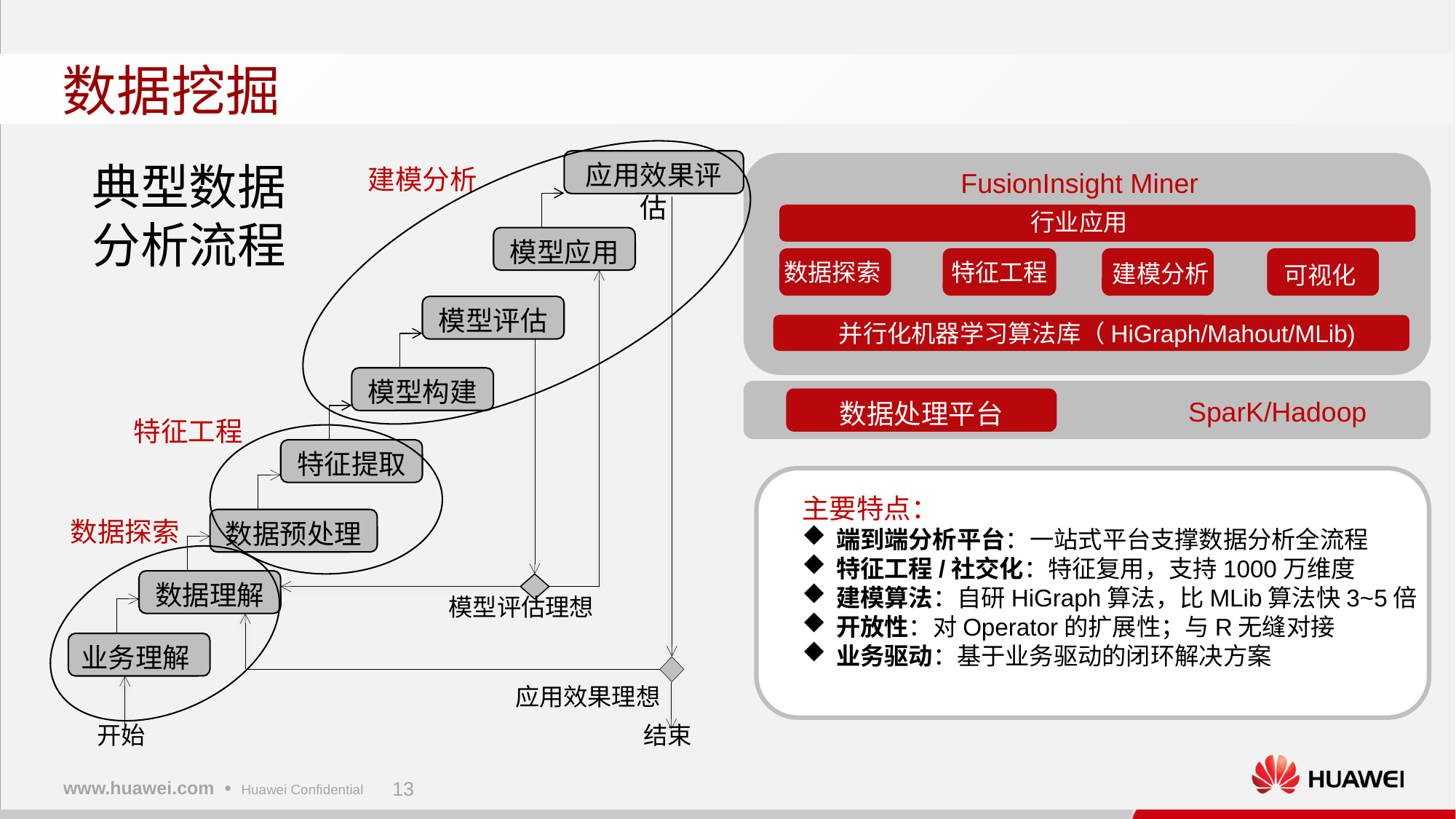

# 数据挖掘

应用效果评估
模型应用
模型评估
模型构建
特征提取
数据预处理
数据理解
业务理解
典型数据分析流程
建模分析
特征工程

数据探索

模型评估理想

应用效果理想
开始
结束

FusionInsight Miner
行业应用

数据探索
 特征工程
建模分析
可视化
并行化机器学习算法库（HiGraph/Mahout/MLib)

SparK/Hadoop
数据处理平台

主要特点：
端到端分析平台：一站式平台支撑数据分析全流程
特征工程/社交化：特征复用，支持1000万维度
建模算法：自研HiGraph算法，比MLib算法快3~5倍
开放性：对Operator的扩展性；与R无缝对接
业务驱动：基于业务驱动的闭环解决方案